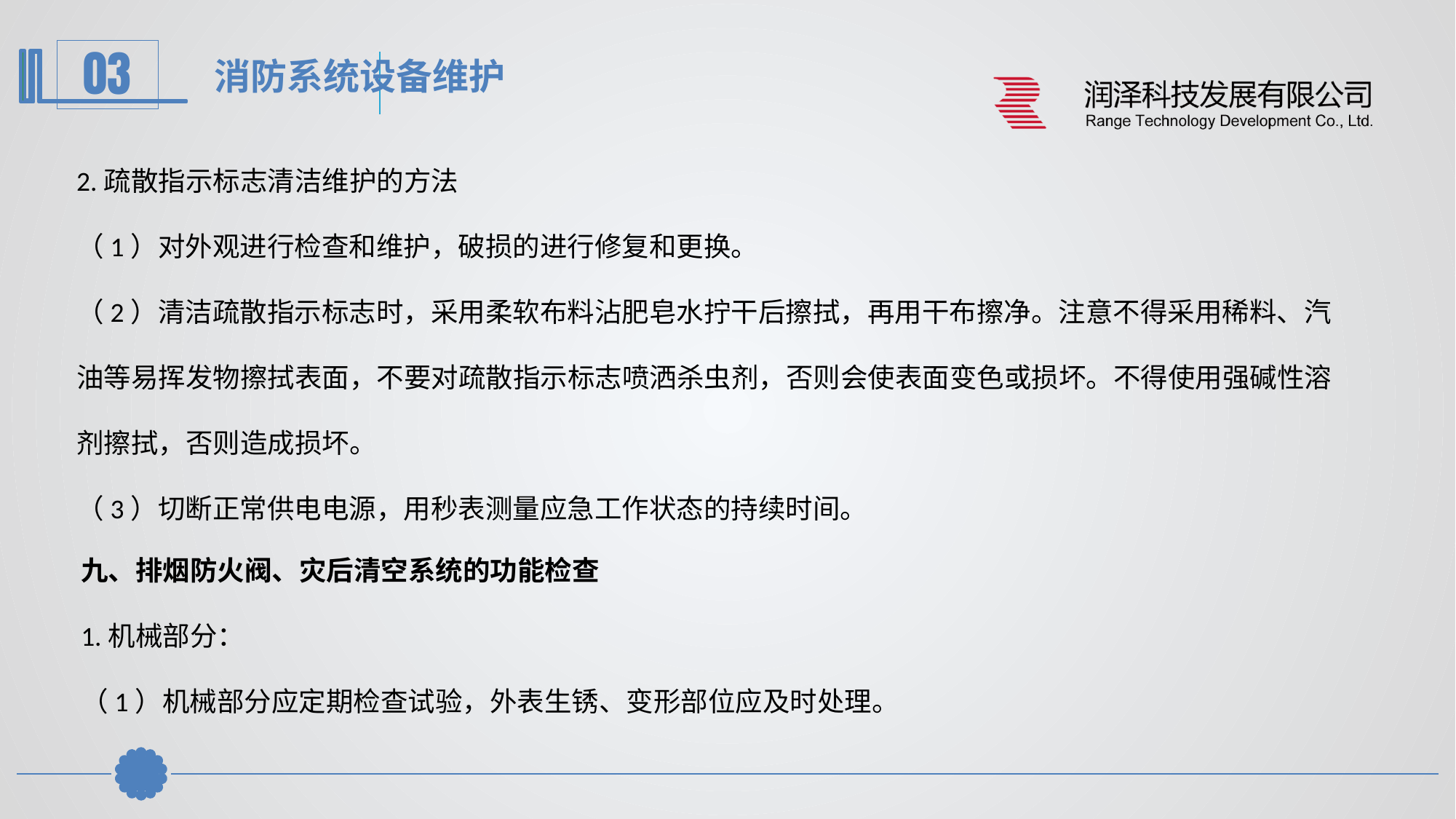

消防系统设备维护
2.疏散指示标志清洁维护的方法
（1）对外观进行检查和维护，破损的进行修复和更换。
（2）清洁疏散指示标志时，采用柔软布料沾肥皂水拧干后擦拭，再用干布擦净。注意不得采用稀料、汽油等易挥发物擦拭表面，不要对疏散指示标志喷洒杀虫剂，否则会使表面变色或损坏。不得使用强碱性溶剂擦拭，否则造成损坏。
（3）切断正常供电电源，用秒表测量应急工作状态的持续时间。

九、排烟防火阀、灾后清空系统的功能检查
1.机械部分：
（1）机械部分应定期检查试验，外表生锈、变形部位应及时处理。
43